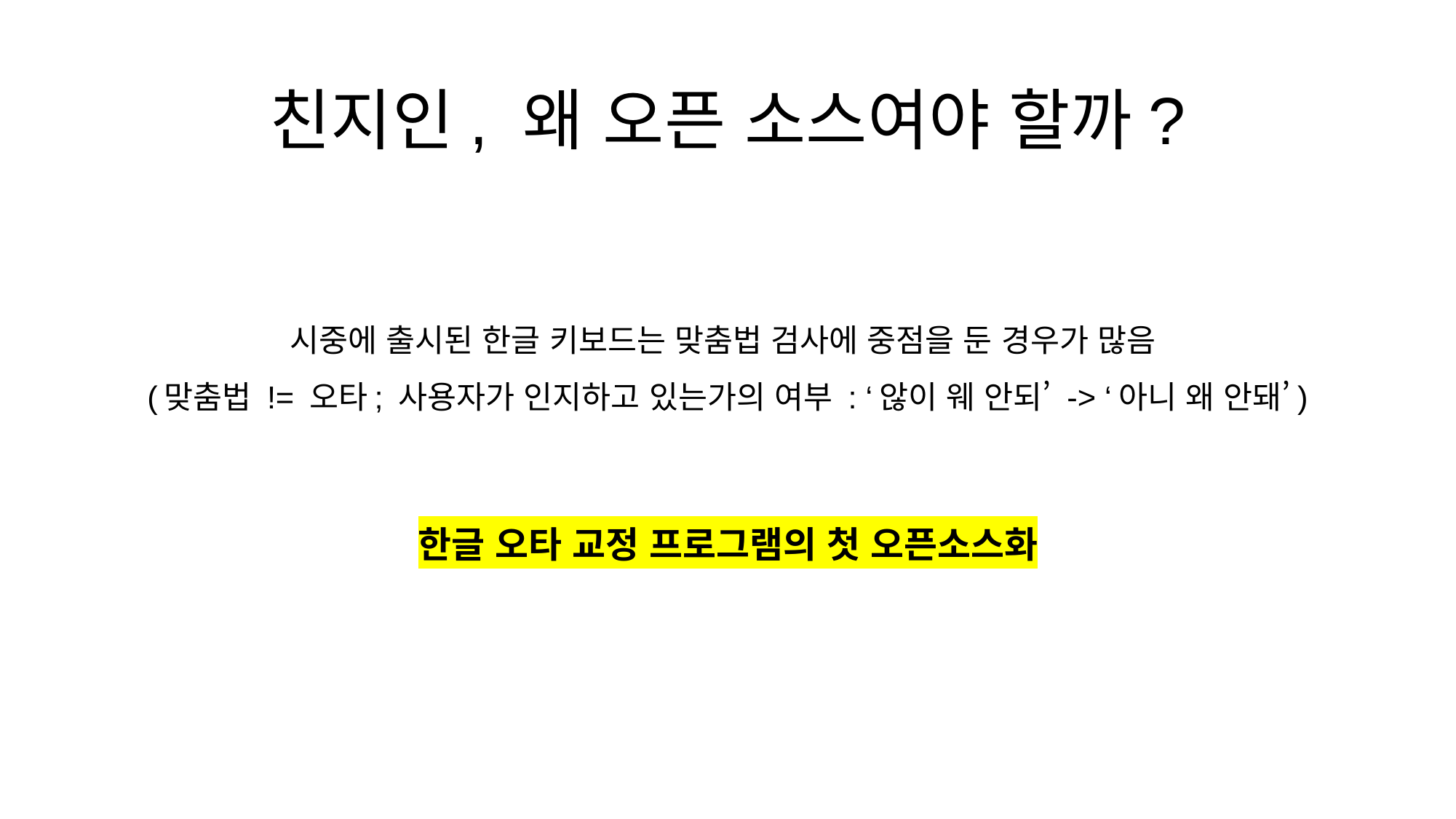

# 친지인, 왜 오픈 소스여야 할까?
시중에 출시된 한글 키보드는 맞춤법 검사에 중점을 둔 경우가 많음
(맞춤법 != 오타; 사용자가 인지하고 있는가의 여부 : ‘않이 웨 안되’ -> ‘아니 왜 안돼’)
한글 오타 교정 프로그램의 첫 오픈소스화